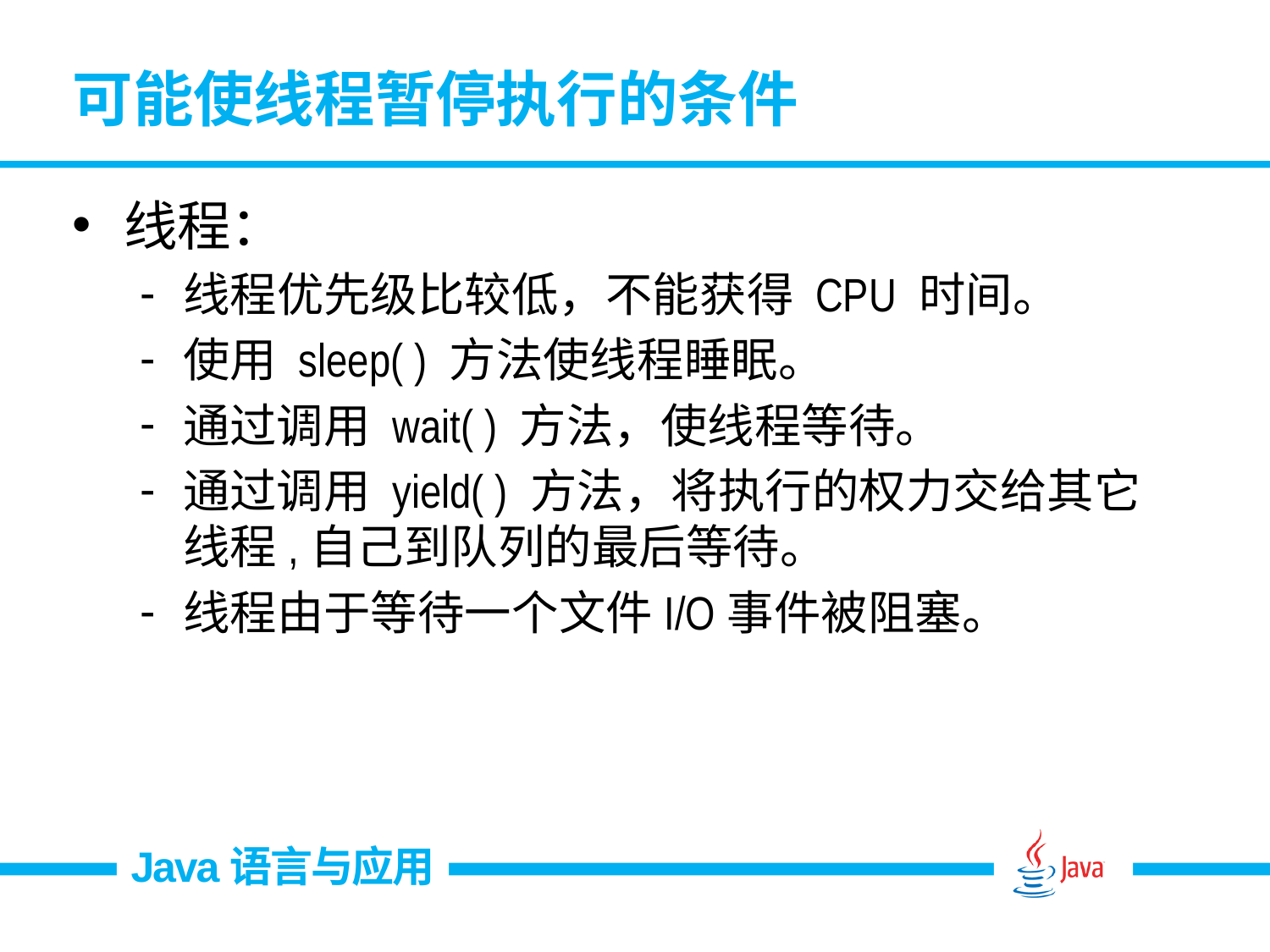

# 可能使线程暂停执行的条件
线程：
线程优先级比较低，不能获得 CPU 时间。
使用 sleep( ) 方法使线程睡眠。
通过调用 wait( ) 方法，使线程等待。
通过调用 yield( ) 方法，将执行的权力交给其它线程,自己到队列的最后等待。
线程由于等待一个文件I/O事件被阻塞。